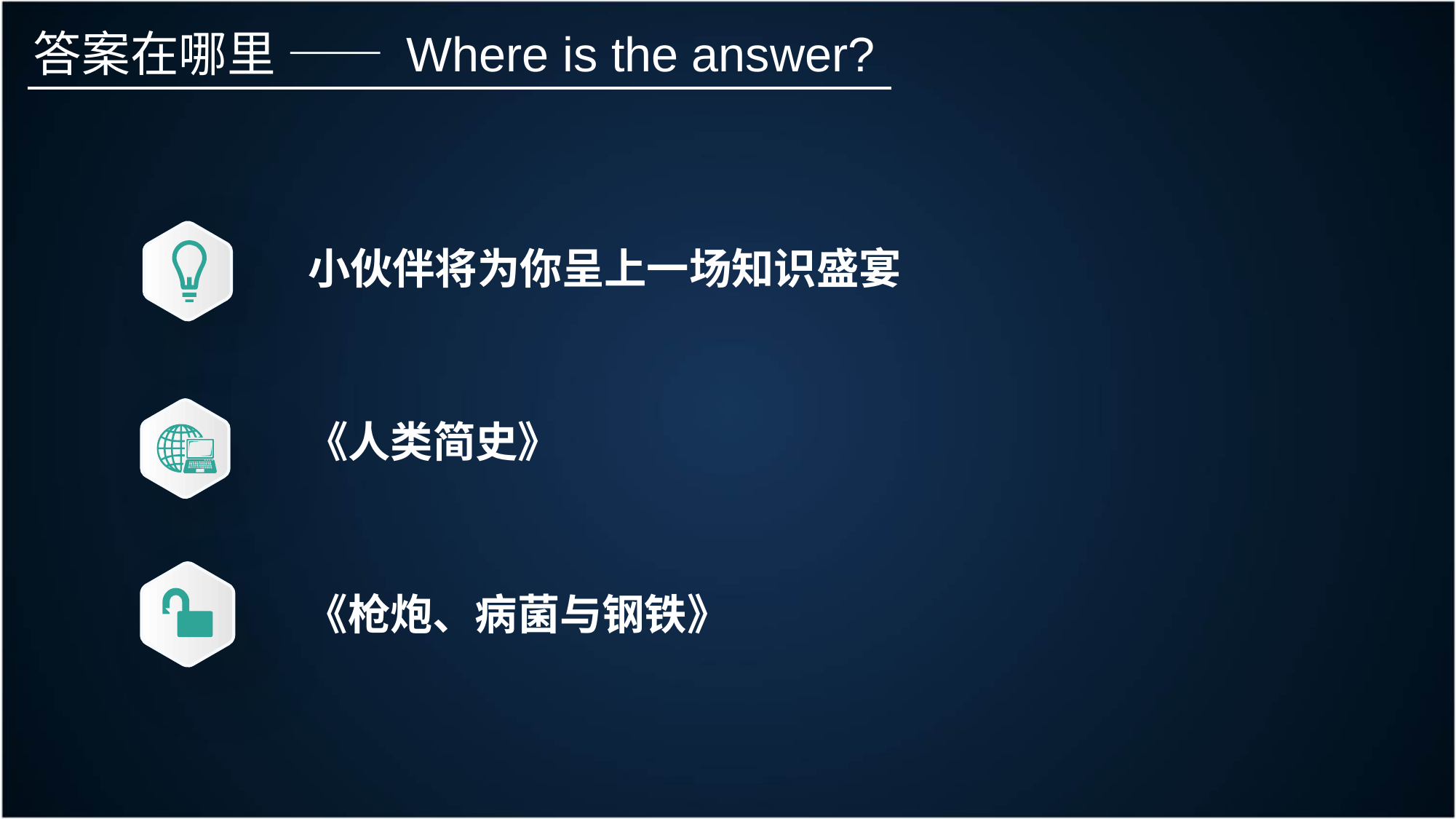

答案在哪里 —— Where is the answer?

小伙伴将为你呈上一场知识盛宴

《人类简史》

《枪炮、病菌与钢铁》